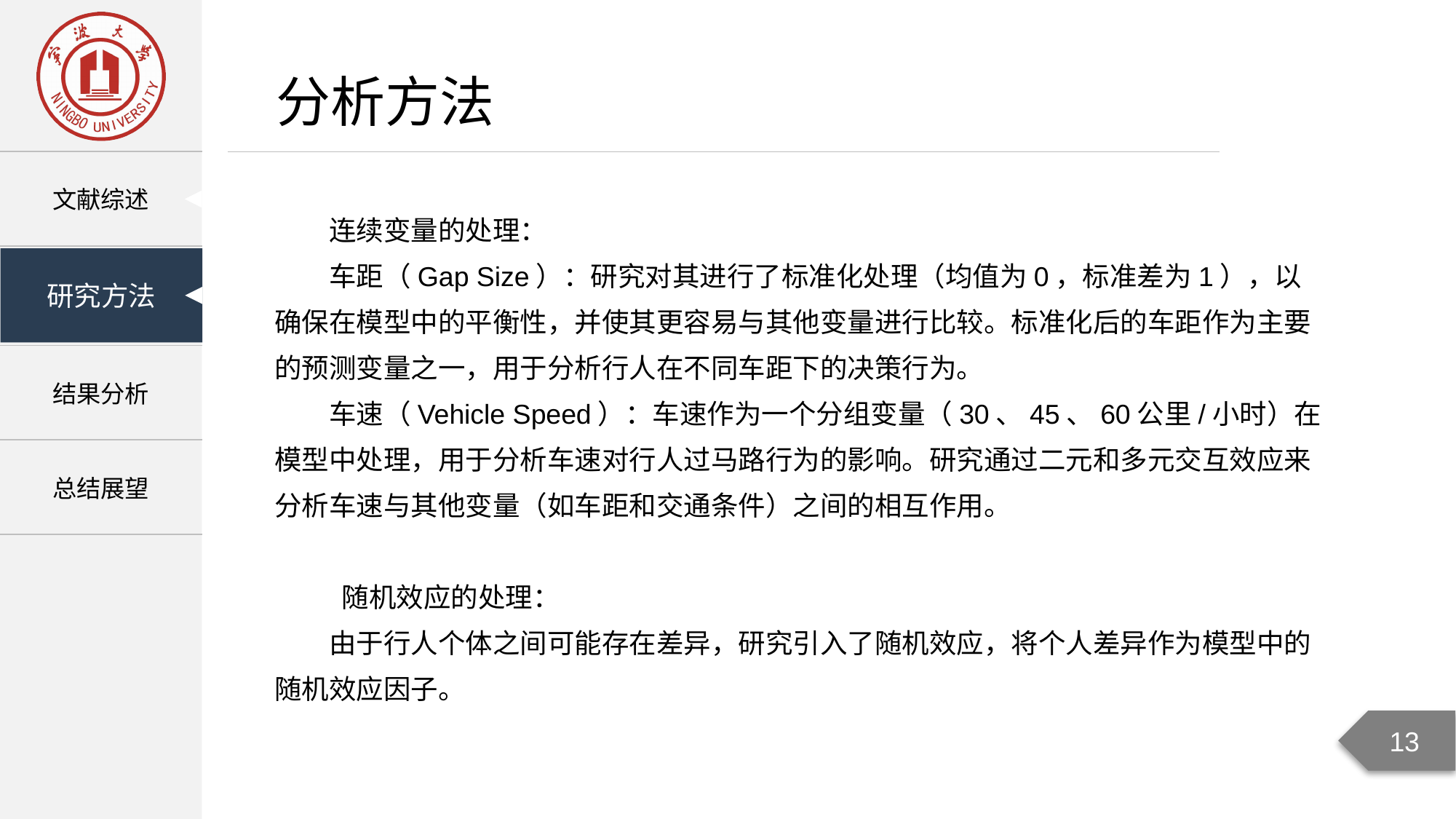

分析方法
连续变量的处理：
车距（Gap Size）：研究对其进行了标准化处理（均值为0，标准差为1），以确保在模型中的平衡性，并使其更容易与其他变量进行比较。标准化后的车距作为主要的预测变量之一，用于分析行人在不同车距下的决策行为。
车速（Vehicle Speed）：车速作为一个分组变量（30、45、60公里/小时）在模型中处理，用于分析车速对行人过马路行为的影响。研究通过二元和多元交互效应来分析车速与其他变量（如车距和交通条件）之间的相互作用。

 随机效应的处理：
由于行人个体之间可能存在差异，研究引入了随机效应，将个人差异作为模型中的随机效应因子。